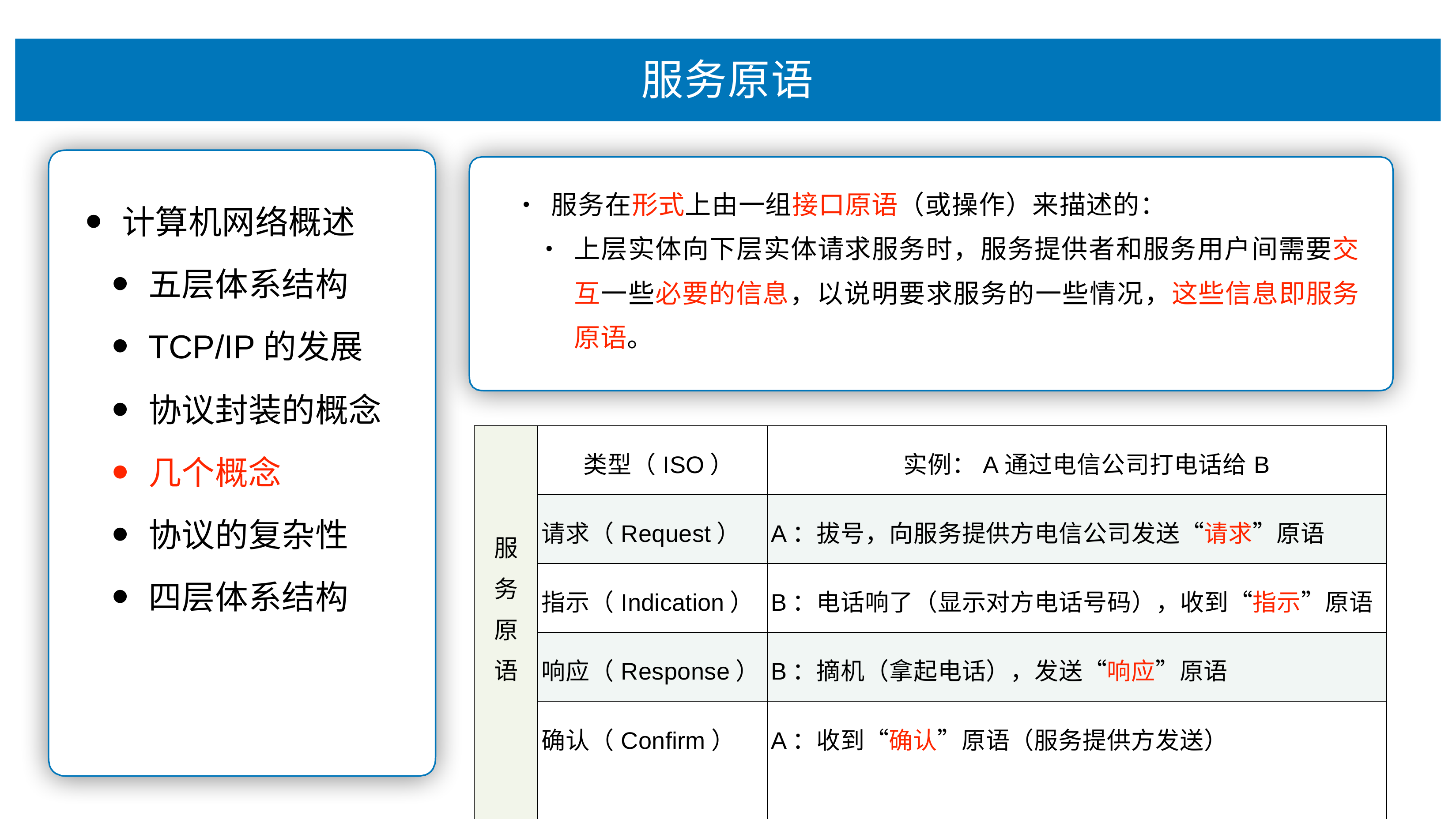

# 服务原语

服务在形式上由⼀组接⼝原语（或操作）来描述的：
•
计算机⽹络概述
五层体系结构
TCP/IP的发展
协议封装的概念
⼏个概念
协议的复杂性
四层体系结构
上层实体向下层实体请求服务时，服务提供者和服务⽤户间需要交 互⼀些必要的信息，以说明要求服务的⼀些情况，这些信息即服务 原语。
•
| 服 务 原 语 | 类型（ISO） | 实例：A通过电信公司打电话给B |
| --- | --- | --- |
|  | 请求（Request） | A：拔号，向服务提供⽅电信公司发送“请求”原语 |
|  | 指示（Indication） | B：电话响了（显示对⽅电话号码），收到“指示”原语 |
|  | 响应（Response） | B：摘机（拿起电话），发送“响应”原语 |
|  | 确认（Confirm） | A：收到“确认”原语（服务提供⽅发送） |